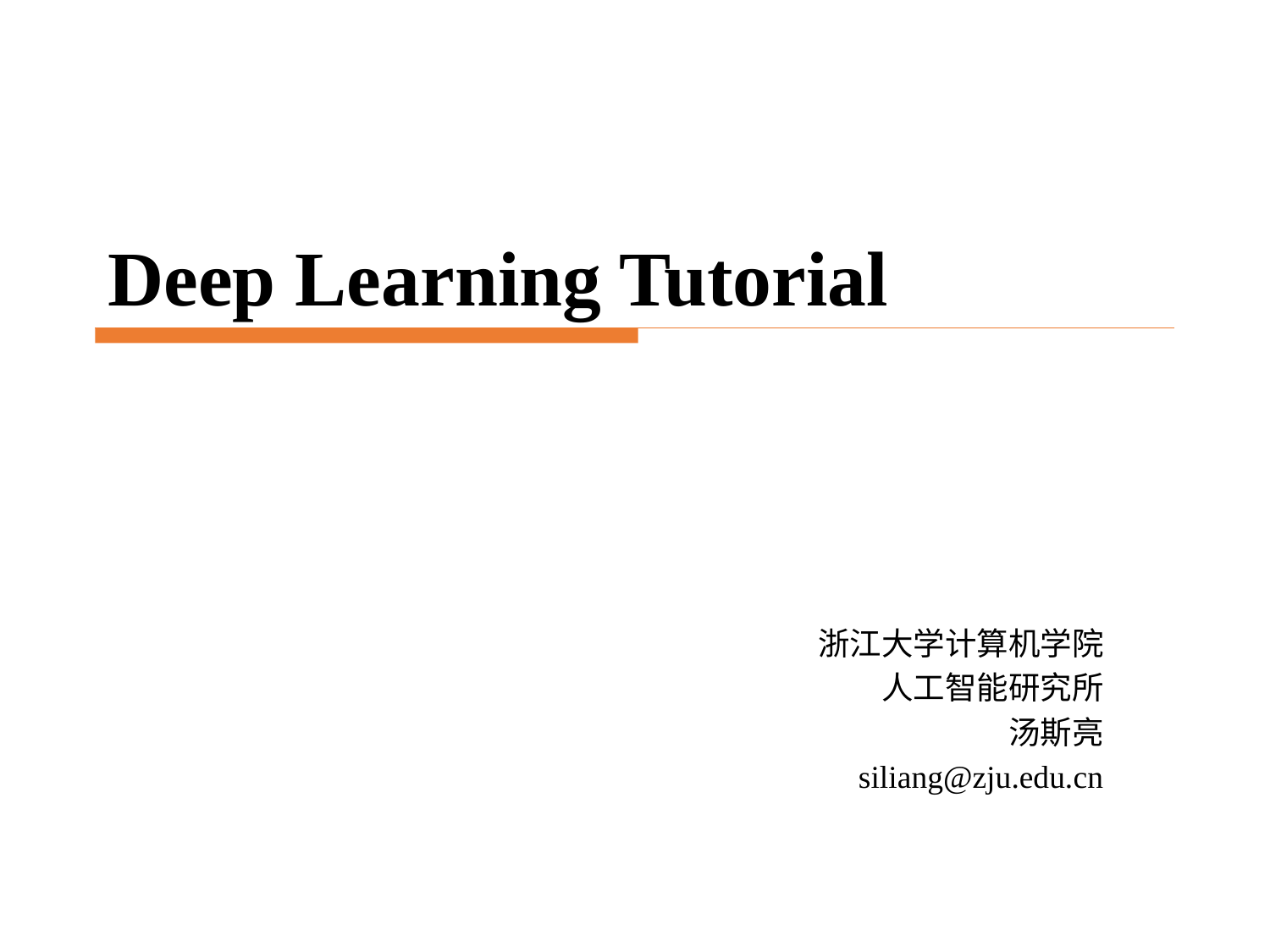

# Deep Learning Tutorial
浙江大学计算机学院
人工智能研究所
汤斯亮
siliang@zju.edu.cn